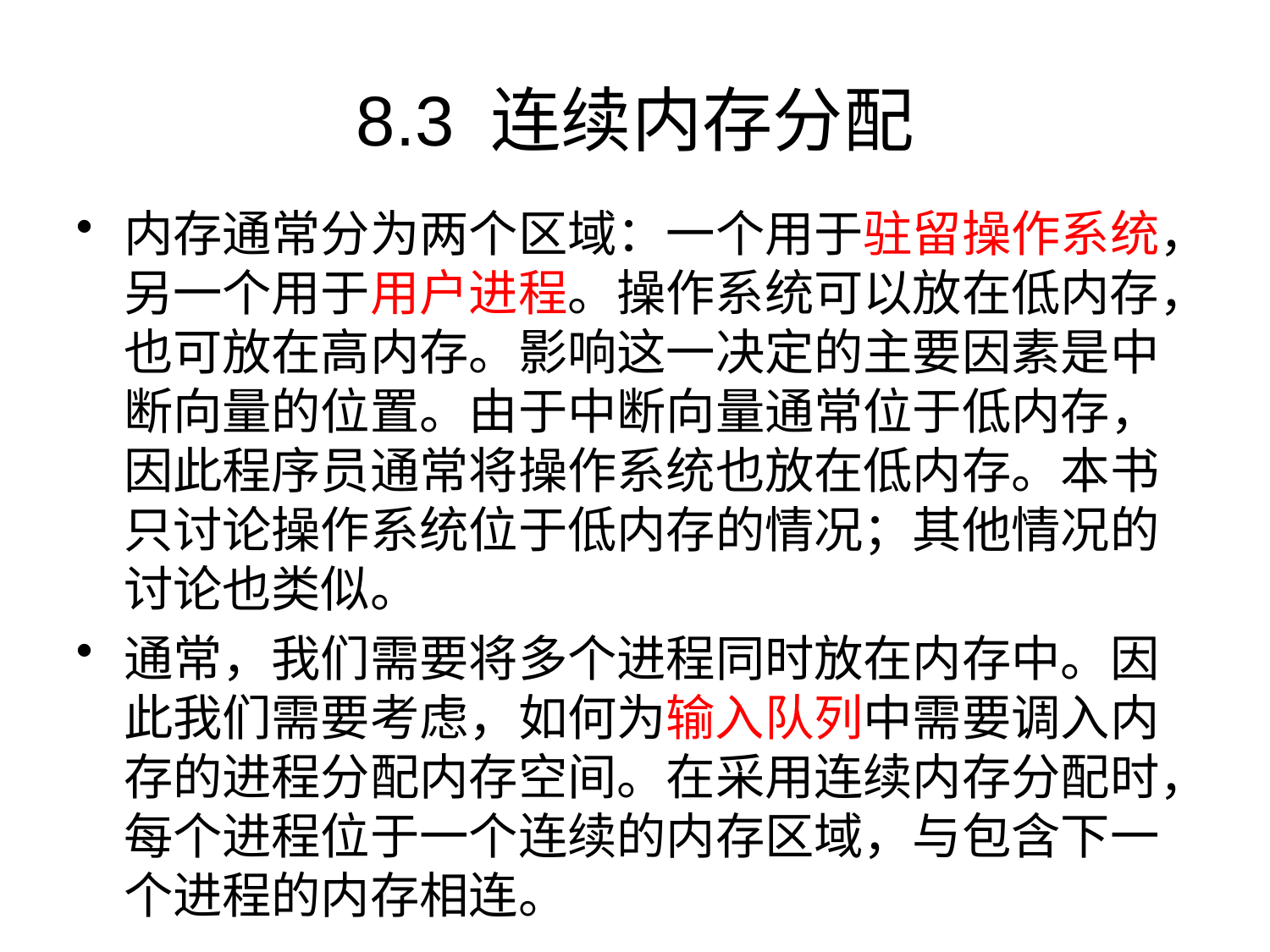

# 8.3 连续内存分配
内存通常分为两个区域：一个用于驻留操作系统，另一个用于用户进程。操作系统可以放在低内存，也可放在高内存。影响这一决定的主要因素是中断向量的位置。由于中断向量通常位于低内存，因此程序员通常将操作系统也放在低内存。本书只讨论操作系统位于低内存的情况；其他情况的讨论也类似。
通常，我们需要将多个进程同时放在内存中。因此我们需要考虑，如何为输入队列中需要调入内存的进程分配内存空间。在采用连续内存分配时，每个进程位于一个连续的内存区域，与包含下一个进程的内存相连。